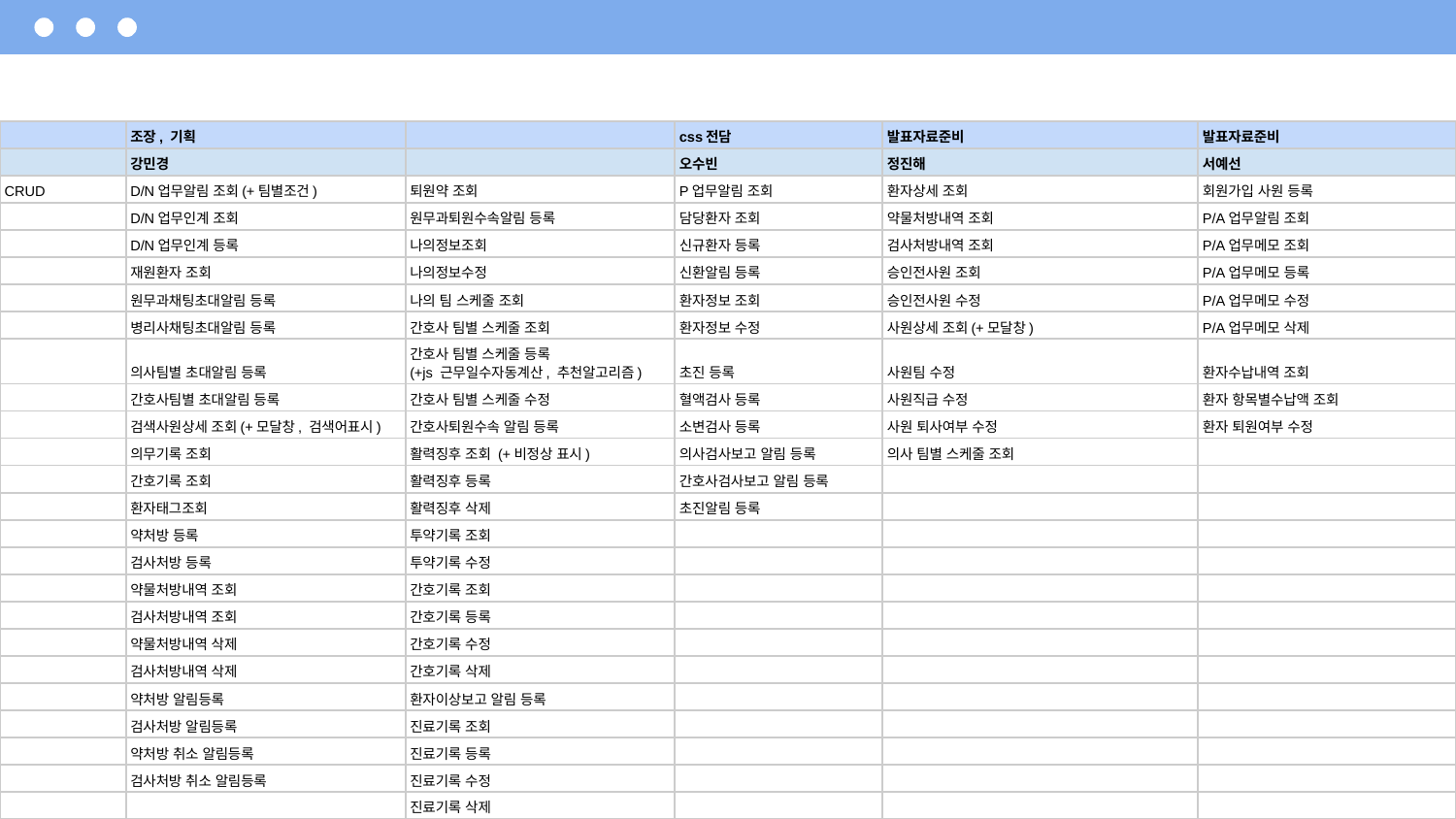

#
|  | 조장, 기획 |  | css전담 | 발표자료준비 | 발표자료준비 |
| --- | --- | --- | --- | --- | --- |
|  | 강민경 |  | 오수빈 | 정진해 | 서예선 |
| CRUD | D/N업무알림 조회(+팀별조건) | 퇴원약 조회 | P업무알림 조회 | 환자상세 조회 | 회원가입 사원 등록 |
|  | D/N업무인계 조회 | 원무과퇴원수속알림 등록 | 담당환자 조회 | 약물처방내역 조회 | P/A업무알림 조회 |
|  | D/N업무인계 등록 | 나의정보조회 | 신규환자 등록 | 검사처방내역 조회 | P/A업무메모 조회 |
|  | 재원환자 조회 | 나의정보수정 | 신환알림 등록 | 승인전사원 조회 | P/A업무메모 등록 |
|  | 원무과채팅초대알림 등록 | 나의 팀 스케줄 조회 | 환자정보 조회 | 승인전사원 수정 | P/A업무메모 수정 |
|  | 병리사채팅초대알림 등록 | 간호사 팀별 스케줄 조회 | 환자정보 수정 | 사원상세 조회(+모달창) | P/A업무메모 삭제 |
|  | 의사팀별 초대알림 등록 | 간호사 팀별 스케줄 등록 (+js 근무일수자동계산, 추천알고리즘) | 초진 등록 | 사원팀 수정 | 환자수납내역 조회 |
|  | 간호사팀별 초대알림 등록 | 간호사 팀별 스케줄 수정 | 혈액검사 등록 | 사원직급 수정 | 환자 항목별수납액 조회 |
|  | 검색사원상세 조회(+모달창, 검색어표시) | 간호사퇴원수속 알림 등록 | 소변검사 등록 | 사원 퇴사여부 수정 | 환자 퇴원여부 수정 |
|  | 의무기록 조회 | 활력징후 조회 (+비정상 표시) | 의사검사보고 알림 등록 | 의사 팀별 스케줄 조회 |  |
|  | 간호기록 조회 | 활력징후 등록 | 간호사검사보고 알림 등록 |  |  |
|  | 환자태그조회 | 활력징후 삭제 | 초진알림 등록 |  |  |
|  | 약처방 등록 | 투약기록 조회 |  |  |  |
|  | 검사처방 등록 | 투약기록 수정 |  |  |  |
|  | 약물처방내역 조회 | 간호기록 조회 |  |  |  |
|  | 검사처방내역 조회 | 간호기록 등록 |  |  |  |
|  | 약물처방내역 삭제 | 간호기록 수정 |  |  |  |
|  | 검사처방내역 삭제 | 간호기록 삭제 |  |  |  |
|  | 약처방 알림등록 | 환자이상보고 알림 등록 |  |  |  |
|  | 검사처방 알림등록 | 진료기록 조회 |  |  |  |
|  | 약처방 취소 알림등록 | 진료기록 등록 |  |  |  |
|  | 검사처방 취소 알림등록 | 진료기록 수정 |  |  |  |
|  |  | 진료기록 삭제 |  |  |  |